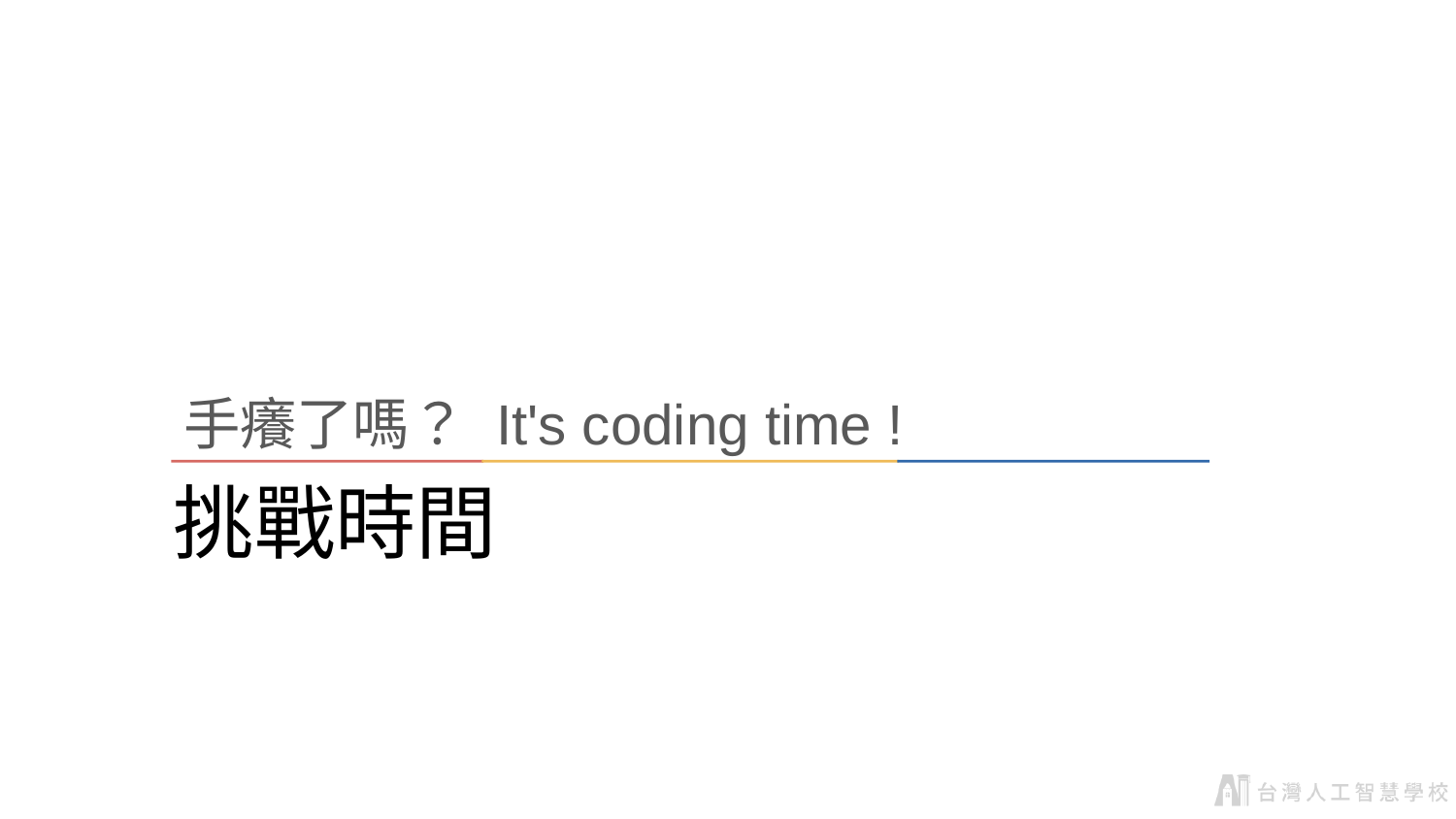

手癢了嗎？ It's coding time !

# 挑戰時間